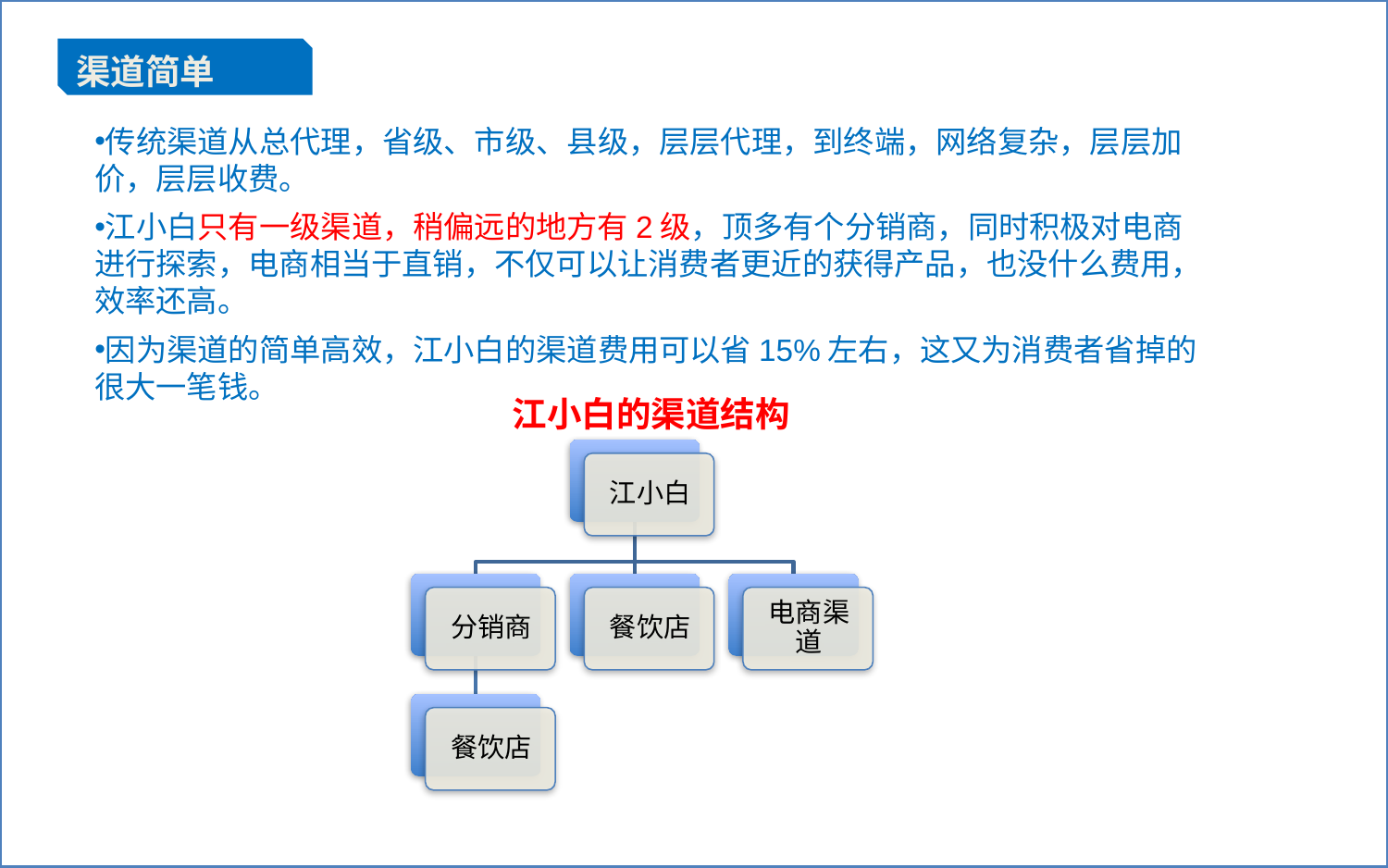

渠道简单
传统渠道从总代理，省级、市级、县级，层层代理，到终端，网络复杂，层层加价，层层收费。
江小白只有一级渠道，稍偏远的地方有2级，顶多有个分销商，同时积极对电商进行探索，电商相当于直销，不仅可以让消费者更近的获得产品，也没什么费用，效率还高。
因为渠道的简单高效，江小白的渠道费用可以省15%左右，这又为消费者省掉的很大一笔钱。

江小白的渠道结构
江小白
分销商
餐饮店
餐饮店
电商渠道